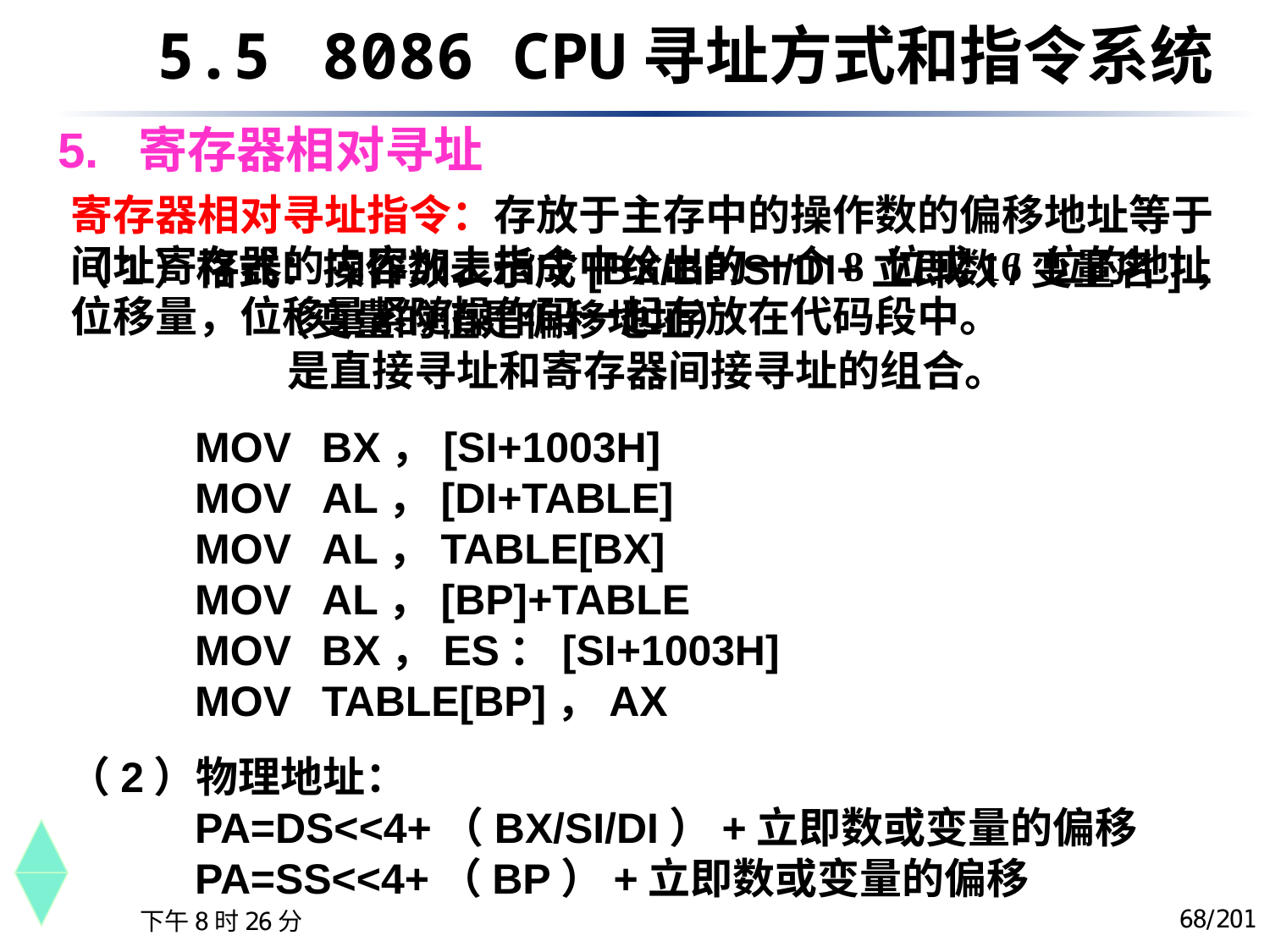

5.5	 8086 CPU寻址方式和指令系统
# 5.  寄存器相对寻址
寄存器相对寻址指令：存放于主存中的操作数的偏移地址等于间址寄存器的内容加上指令中给出的一个8 位或16 位的地址位移量，位移量紧随操作码一起存放在代码段中。
（1）格式：操作数表示成[BX/BP/SI/DI+立即数/变量名]，
                    （变量的值是偏移地址）
                      是直接寻址和寄存器间接寻址的组合。

	MOV	BX，[SI+1003H]
	MOV	AL，[DI+TABLE]
	MOV	AL，TABLE[BX]
	MOV	AL，[BP]+TABLE
	MOV	BX，ES：[SI+1003H]
	MOV	TABLE[BP]，AX

（2）物理地址：
	PA=DS<<4+（BX/SI/DI）+立即数或变量的偏移
	PA=SS<<4+（BP）+立即数或变量的偏移
68/201
下午8时26分